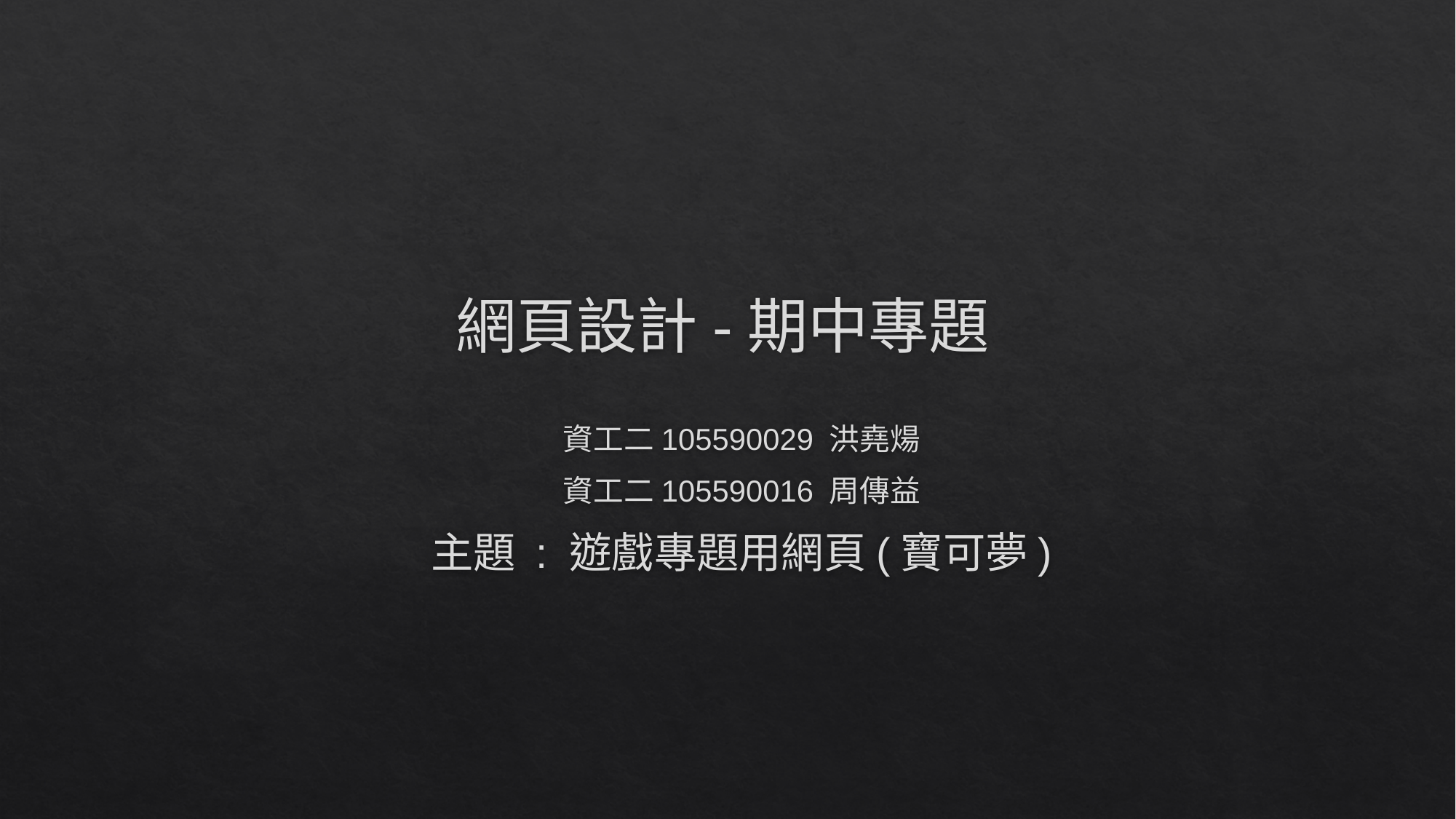

# 網頁設計-期中專題
資工二105590029 洪堯煬
資工二105590016 周傳益
主題 : 遊戲專題用網頁(寶可夢)